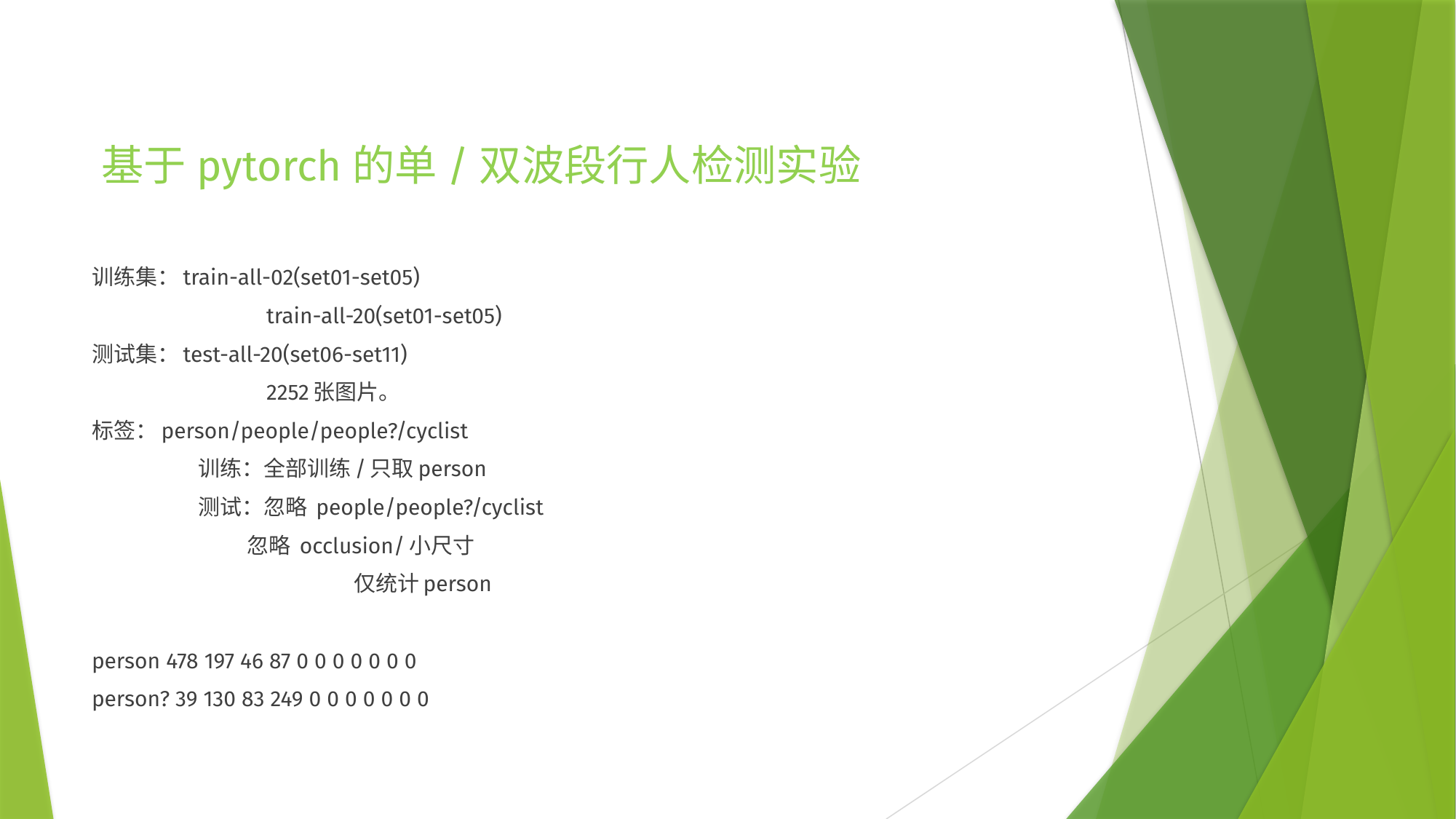

基于pytorch的单/双波段行人检测实验
训练集：train-all-02(set01-set05)
		train-all-20(set01-set05)
测试集：test-all-20(set06-set11)
		2252张图片。
标签：person/people/people?/cyclist
	   训练：全部训练/只取person
	   测试：忽略 people/people?/cyclist
	             忽略 occlusion/小尺寸
			仅统计person

person 478 197 46 87 0 0 0 0 0 0 0
person? 39 130 83 249 0 0 0 0 0 0 0